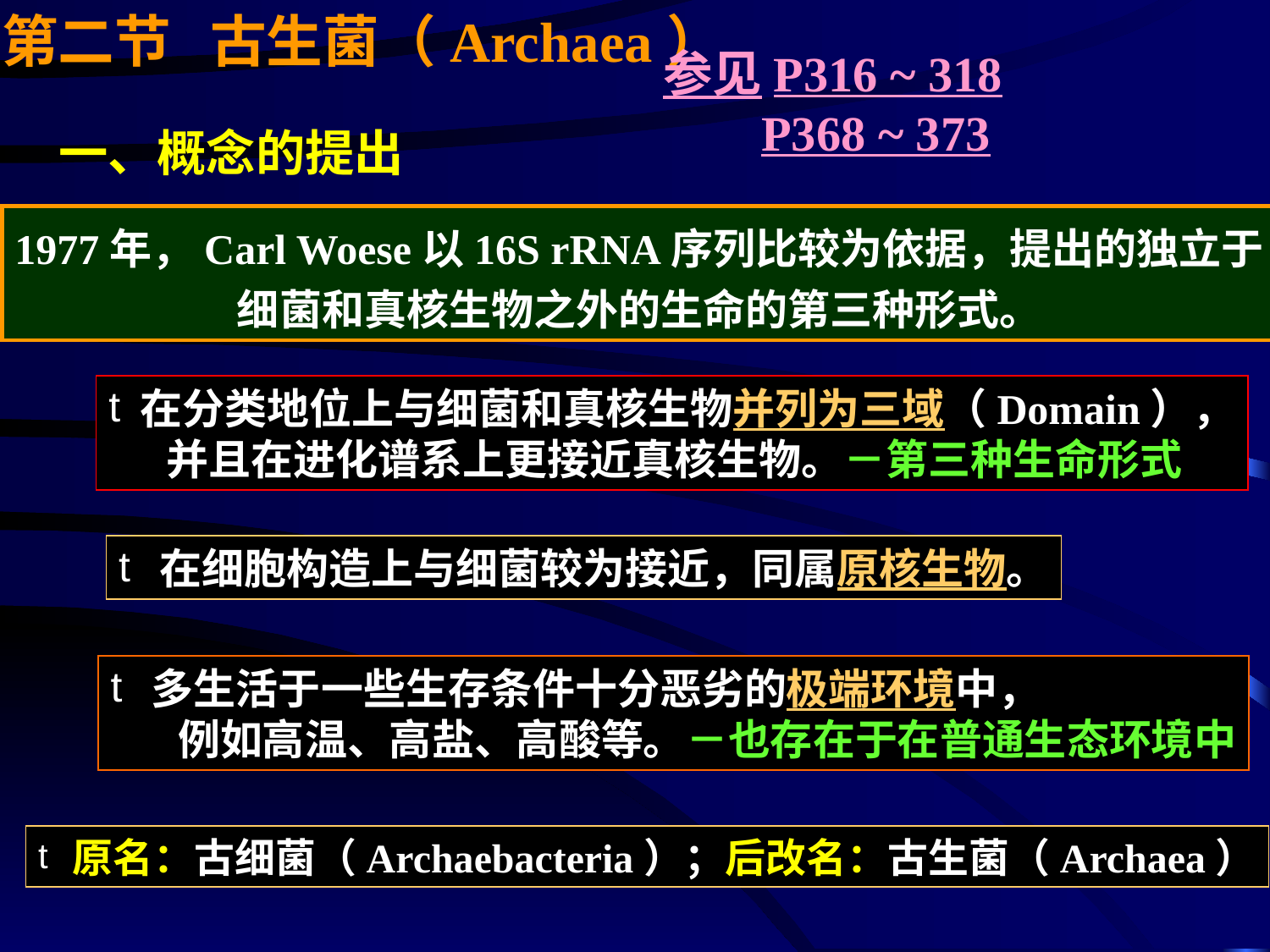

第二节   古生菌（Archaea）
参见P316 ~ 318
        P368 ~ 373
一、概念的提出
1977年，Carl Woese以16S rRNA序列比较为依据，提出的独立于
细菌和真核生物之外的生命的第三种形式。
 在分类地位上与细菌和真核生物并列为三域（Domain），
     并且在进化谱系上更接近真核生物。－第三种生命形式
  在细胞构造上与细菌较为接近，同属原核生物。
  多生活于一些生存条件十分恶劣的极端环境中，
      例如高温、高盐、高酸等。－也存在于在普通生态环境中
  原名：古细菌（Archaebacteria）；后改名：古生菌（Archaea）